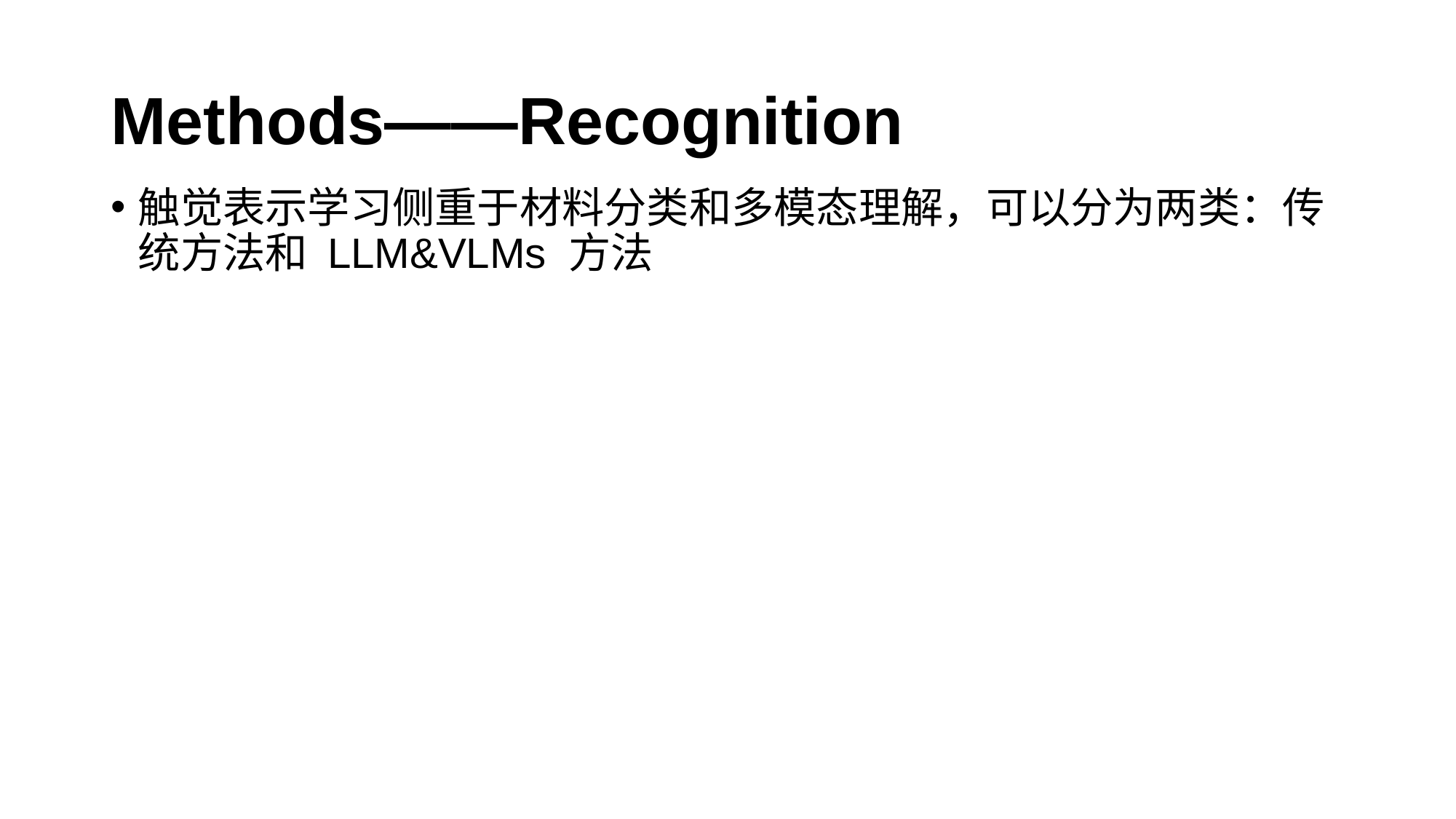

# Methods——Recognition
触觉表示学习侧重于材料分类和多模态理解，可以分为两类：传统方法和 LLM&VLMs 方法